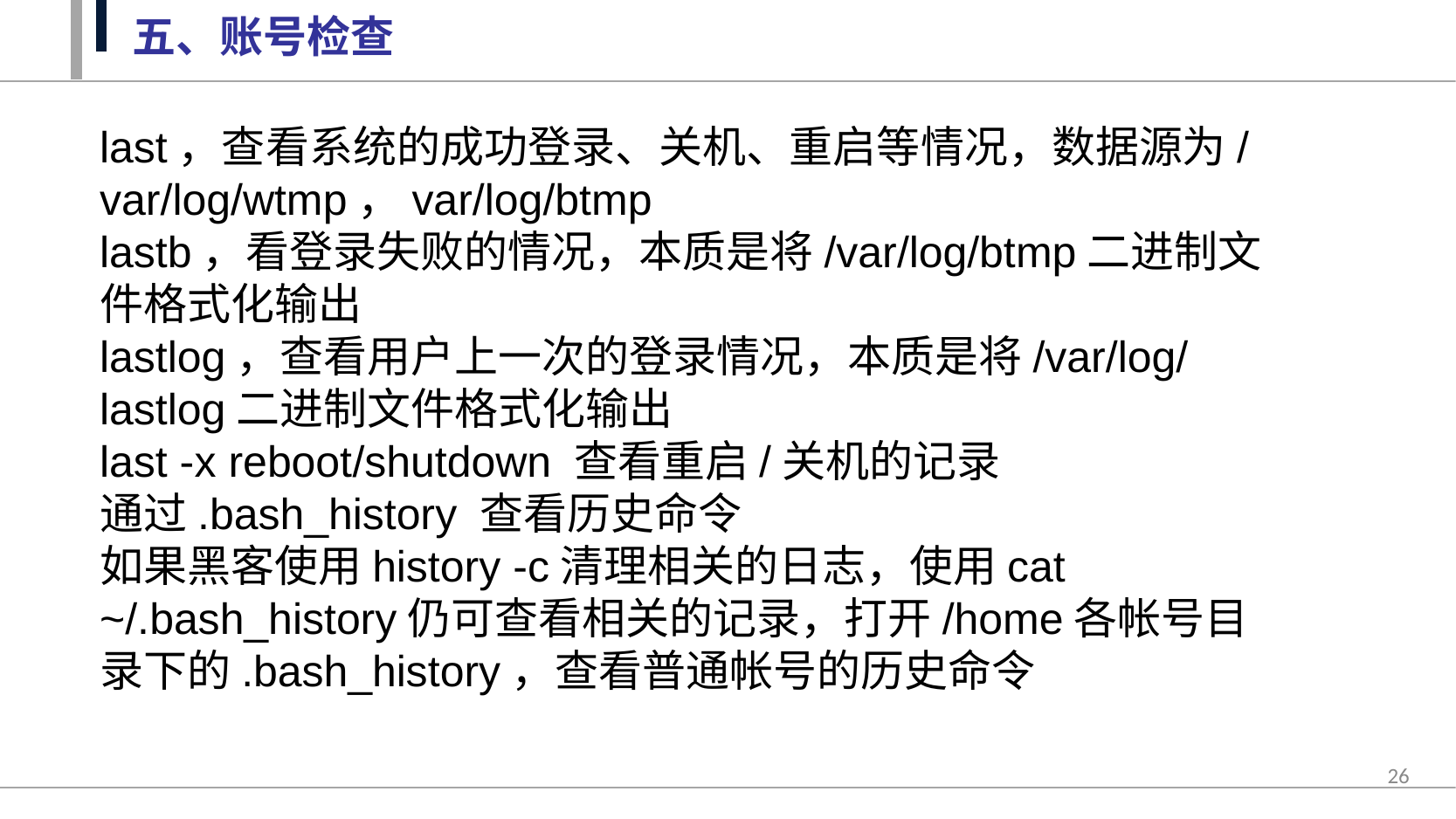

五、账号检查
last，查看系统的成功登录、关机、重启等情况，数据源为/var/log/wtmp，var/log/btmp
lastb，看登录失败的情况，本质是将/var/log/btmp二进制文件格式化输出
lastlog，查看用户上一次的登录情况，本质是将/var/log/lastlog二进制文件格式化输出
last -x reboot/shutdown 查看重启/关机的记录
通过.bash_history 查看历史命令
如果黑客使用history -c清理相关的日志，使用cat ~/.bash_history仍可查看相关的记录，打开/home各帐号目录下的.bash_history，查看普通帐号的历史命令
26